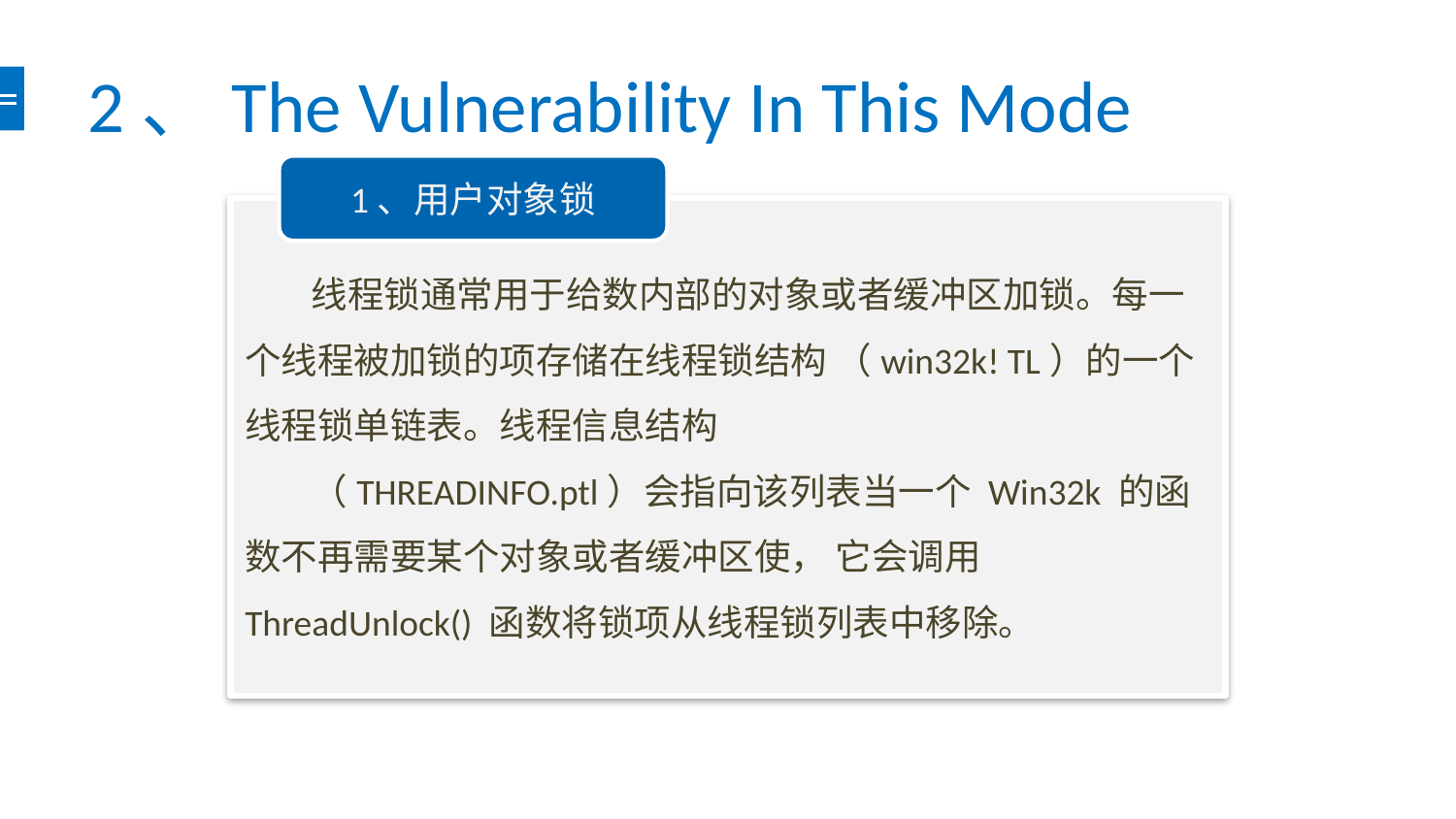

# 2、The Vulnerability In This Mode
1、用户对象锁
       线程锁通常用于给数内部的对象或者缓冲区加锁。每一个线程被加锁的项存储在线程锁结构 （win32k! TL）的一个线程锁单链表。线程信息结构
       （THREADINFO.ptl）会指向该列表当一个 Win32k 的函数不再需要某个对象或者缓冲区使， 它会调用 ThreadUnlock() 函数将锁项从线程锁列表中移除。